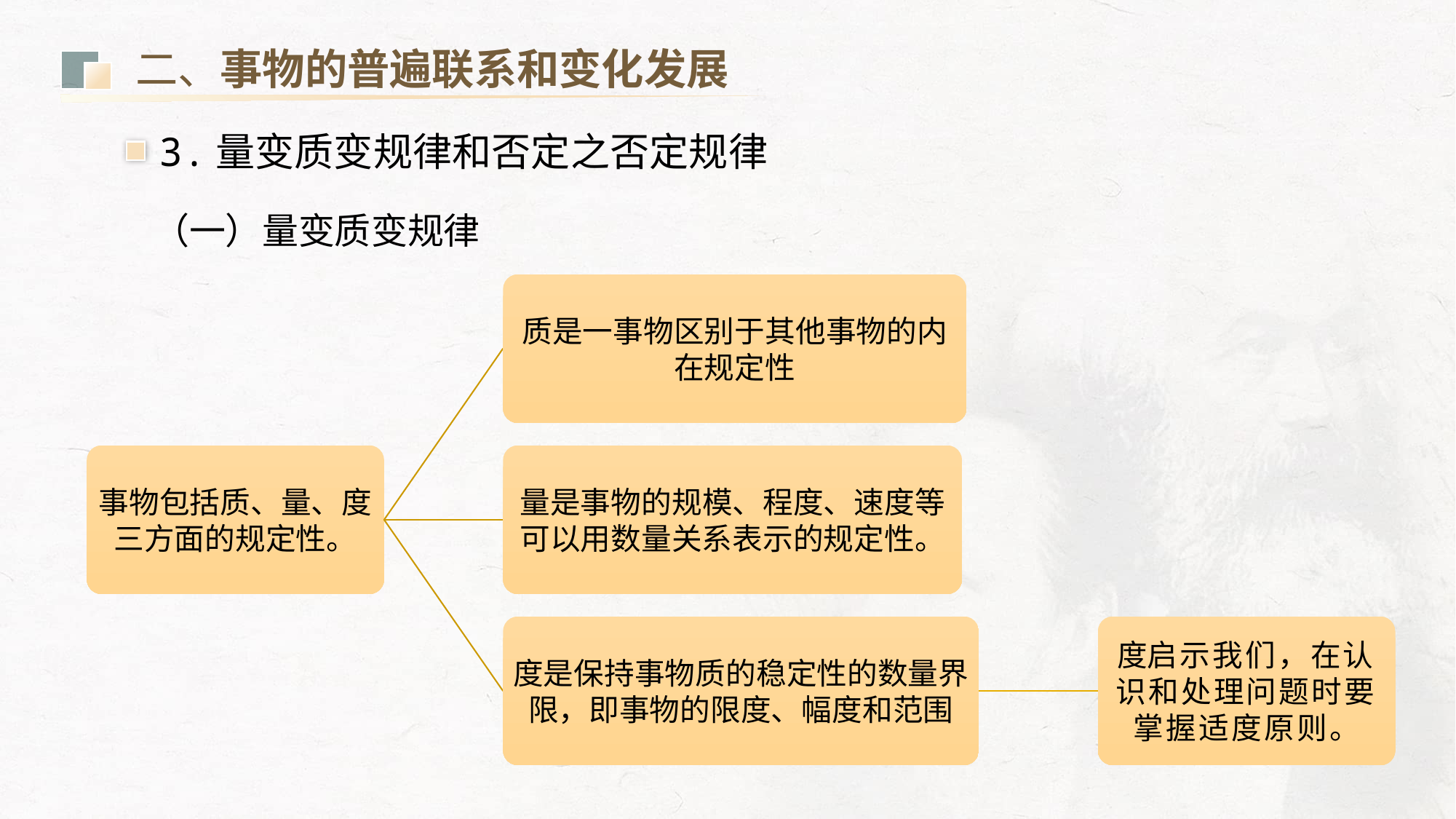

二、事物的普遍联系和变化发展

3.量变质变规律和否定之否定规律

（一）量变质变规律
事物包括质、量、度三方面的规定性。

质是一事物区别于其他事物的内在规定性

量是事物的规模、程度、速度等可以用数量关系表示的规定性。

度是保持事物质的稳定性的数量界限，即事物的限度、幅度和范围

度启示我们，在认识和处理问题时要掌握适度原则。